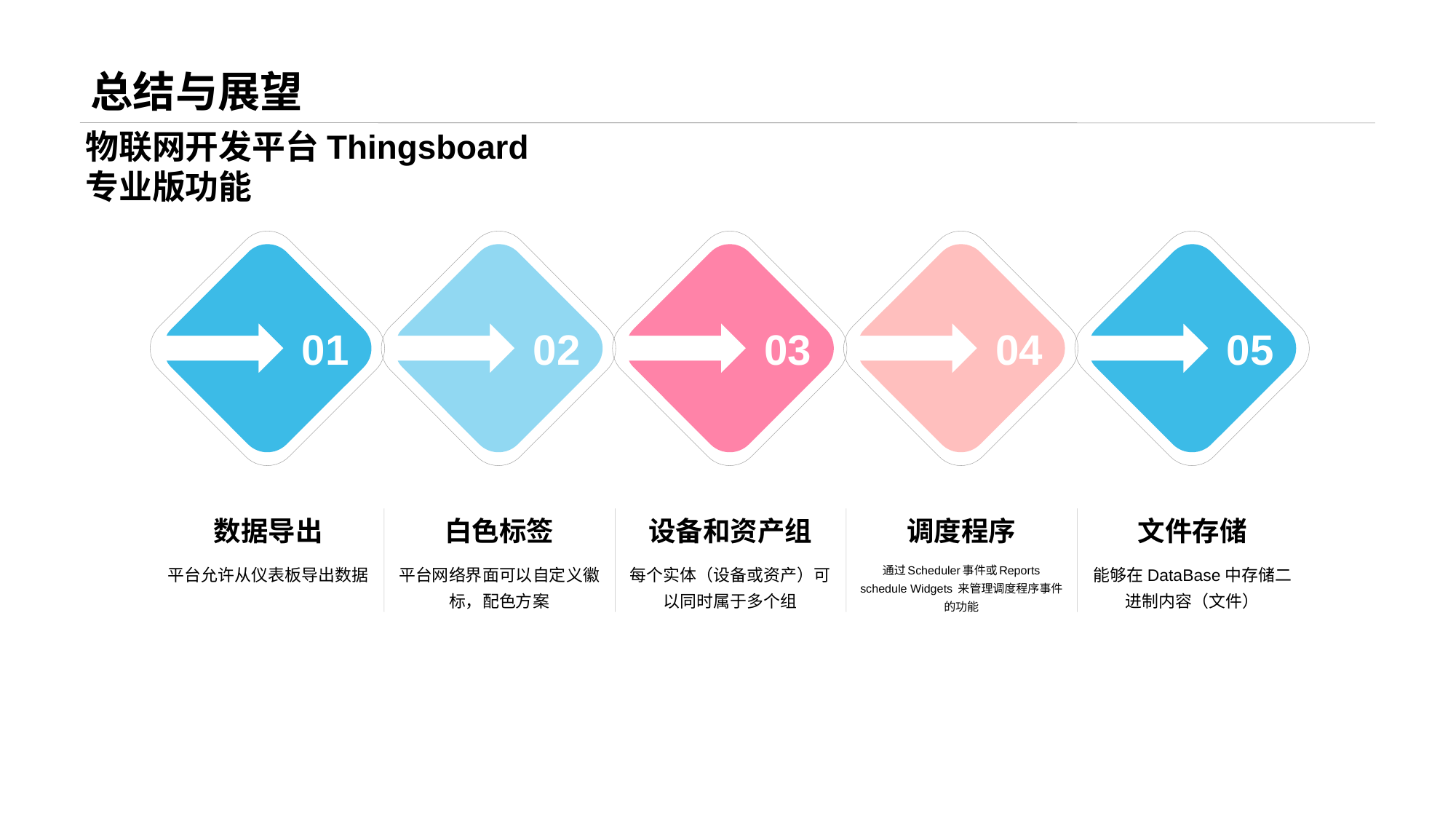

总结与展望
物联网开发平台Thingsboard 专业版功能

01

02

03

04

05
数据导出
白色标签
设备和资产组
调度程序
文件存储

平台允许从仪表板导出数据
平台网络界面可以自定义徽标，配色方案
每个实体（设备或资产）可以同时属于多个组
通过Scheduler事件或Reports schedule Widgets 来管理调度程序事件的功能
能够在DataBase中存储二进制内容（文件）